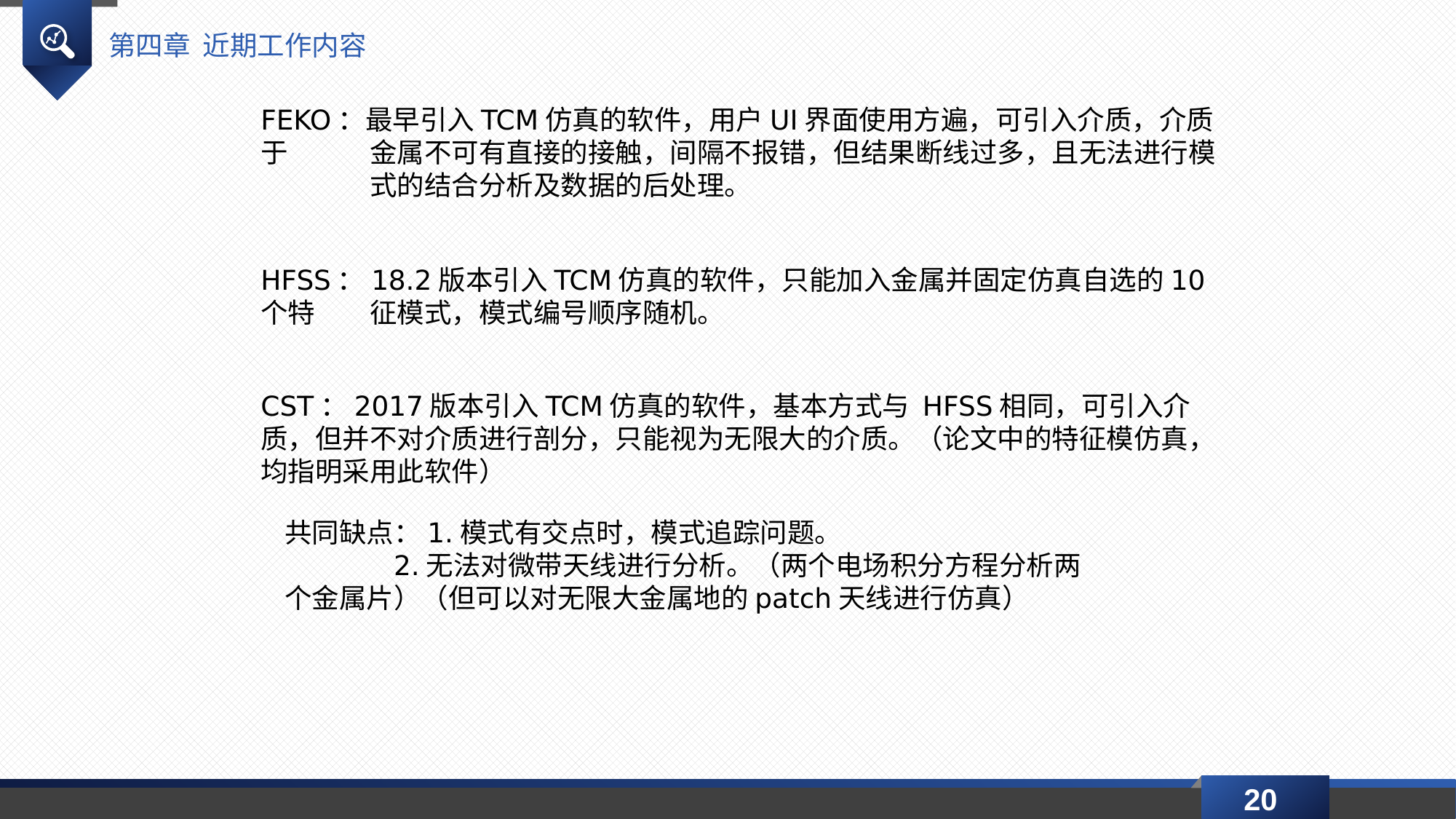

第四章  近期工作内容
FEKO：最早引入TCM仿真的软件，用户UI界面使用方遍，可引入介质，介质于   	金属不可有直接的接触，间隔不报错，但结果断线过多，且无法进行模	式的结合分析及数据的后处理。
HFSS：18.2版本引入TCM仿真的软件，只能加入金属并固定仿真自选的10个特	征模式，模式编号顺序随机。
CST：2017版本引入TCM仿真的软件，基本方式与 HFSS相同，可引入介质，但并不对介质进行剖分，只能视为无限大的介质。（论文中的特征模仿真，均指明采用此软件）
共同缺点：1.模式有交点时，模式追踪问题。
	2.无法对微带天线进行分析。（两个电场积分方程分析两	个金属片）（但可以对无限大金属地的patch天线进行仿真）

20